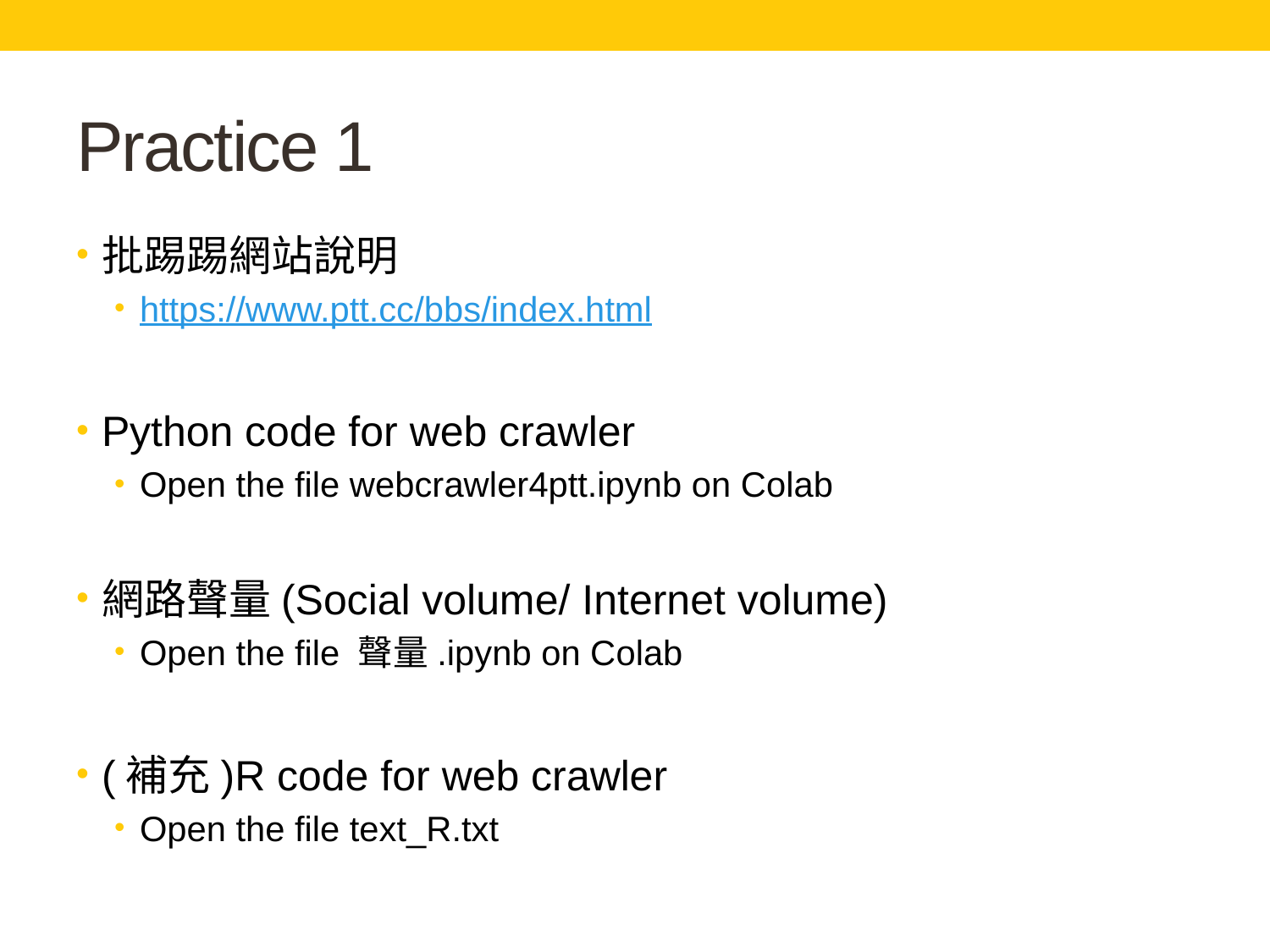

# Practice 1
批踢踢網站說明
https://www.ptt.cc/bbs/index.html

Python code for web crawler
Open the file webcrawler4ptt.ipynb on Colab

網路聲量(Social volume/ Internet volume)
Open the file 聲量.ipynb on Colab

(補充)R code for web crawler
Open the file text_R.txt